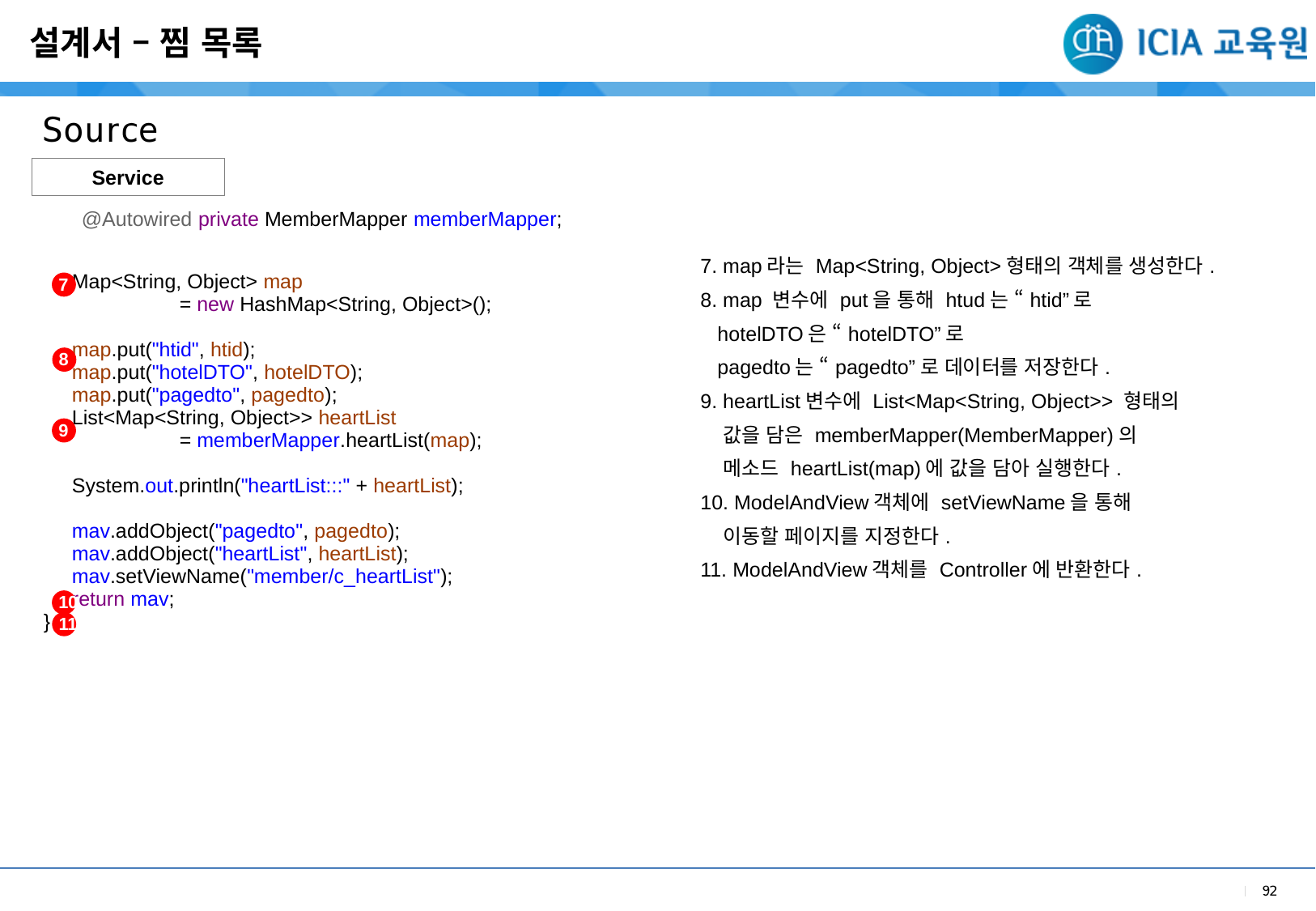

설계서 – 찜 목록
Source
Service
|  |
| --- |
| 7. map라는 Map<String, Object>형태의 객체를 생성한다. 8. map 변수에 put을 통해 htud는 “htid”로 hotelDTO은 “hotelDTO”로 pagedto는 “pagedto”로 데이터를 저장한다. 9. heartList변수에 List<Map<String, Object>> 형태의 값을 담은 memberMapper(MemberMapper)의 메소드 heartList(map)에 값을 담아 실행한다. 10. ModelAndView객체에 setViewName을 통해 이동할 페이지를 지정한다. 11. ModelAndView객체를 Controller에 반환한다. |
@Autowired private MemberMapper memberMapper;
|  |
| --- |
| Map<String, Object> map = new HashMap<String, Object>(); map.put("htid", htid); map.put("hotelDTO", hotelDTO); map.put("pagedto", pagedto); List<Map<String, Object>> heartList = memberMapper.heartList(map); System.out.println("heartList:::" + heartList); mav.addObject("pagedto", pagedto); mav.addObject("heartList", heartList); mav.setViewName("member/c\_heartList"); return mav; } |
|  |
7

8

9

10

11